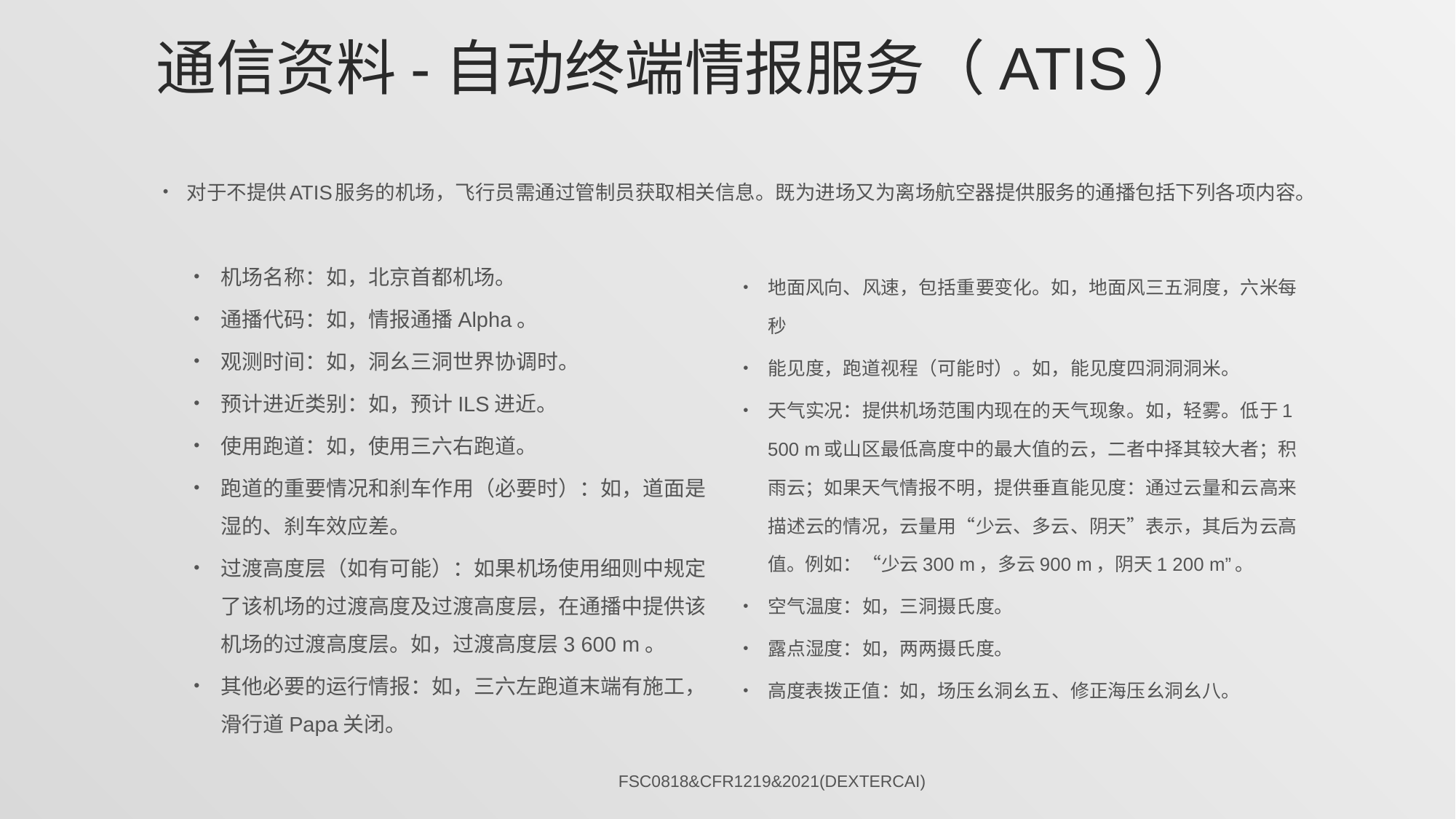

# 通信资料-自动终端情报服务（ATIS）
对于不提供ATIS服务的机场，飞行员需通过管制员获取相关信息。既为进场又为离场航空器提供服务的通播包括下列各项内容。
机场名称：如，北京首都机场。
通播代码：如，情报通播Alpha。
观测时间：如，洞幺三洞世界协调时。
预计进近类别：如，预计ILS进近。
使用跑道：如，使用三六右跑道。
跑道的重要情况和刹车作用（必要时）：如，道面是湿的、刹车效应差。
过渡高度层（如有可能）：如果机场使用细则中规定了该机场的过渡高度及过渡高度层，在通播中提供该机场的过渡高度层。如，过渡高度层3 600 m。
其他必要的运行情报：如，三六左跑道末端有施工，滑行道Papa关闭。
地面风向、风速，包括重要变化。如，地面风三五洞度，六米每秒
能见度，跑道视程（可能时）。如，能见度四洞洞洞米。
天气实况：提供机场范围内现在的天气现象。如，轻雾。低于1 500 m或山区最低高度中的最大值的云，二者中择其较大者；积雨云；如果天气情报不明，提供垂直能见度：通过云量和云高来描述云的情况，云量用“少云、多云、阴天”表示，其后为云高值。例如：“少云300 m，多云900 m，阴天1 200 m”。
空气温度：如，三洞摄氏度。
露点湿度：如，两两摄氏度。
高度表拨正值：如，场压幺洞幺五、修正海压幺洞幺八。
FSC0818&CFR1219&2021(DexterCai)